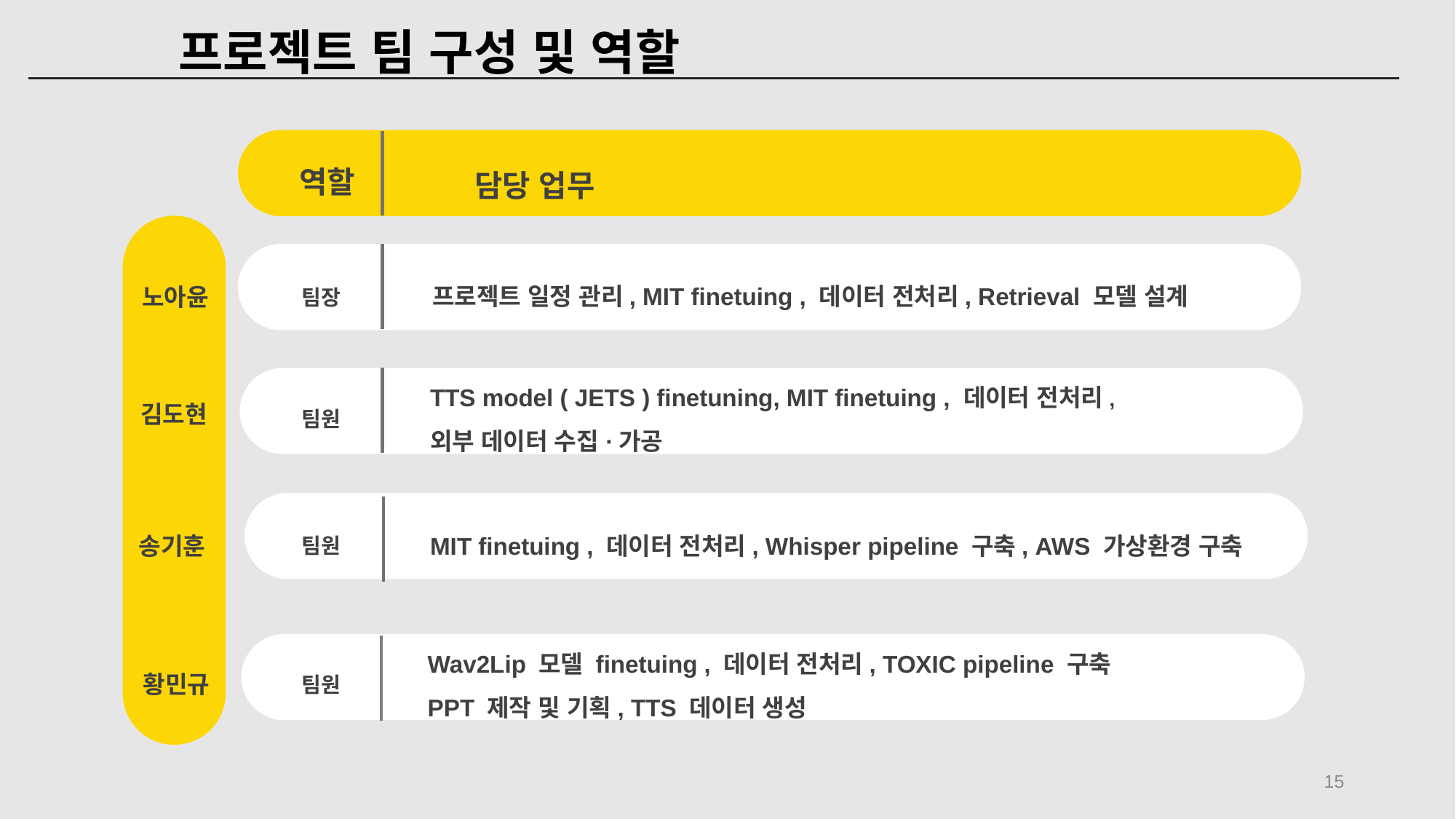

프로젝트 팀 구성 및 역할

역할
담당 업무

프로젝트 일정 관리, MIT finetuing , 데이터 전처리, Retrieval 모델 설계
팀장
노아윤
TTS model ( JETS ) finetuning, MIT finetuing , 데이터 전처리,
외부 데이터 수집 ∙ 가공

김도현
팀원

MIT finetuing , 데이터 전처리, Whisper pipeline 구축, AWS 가상환경 구축
송기훈
팀원
Wav2Lip 모델 finetuing , 데이터 전처리, TOXIC pipeline 구축
PPT 제작 및 기획, TTS 데이터 생성

황민규
팀원
15